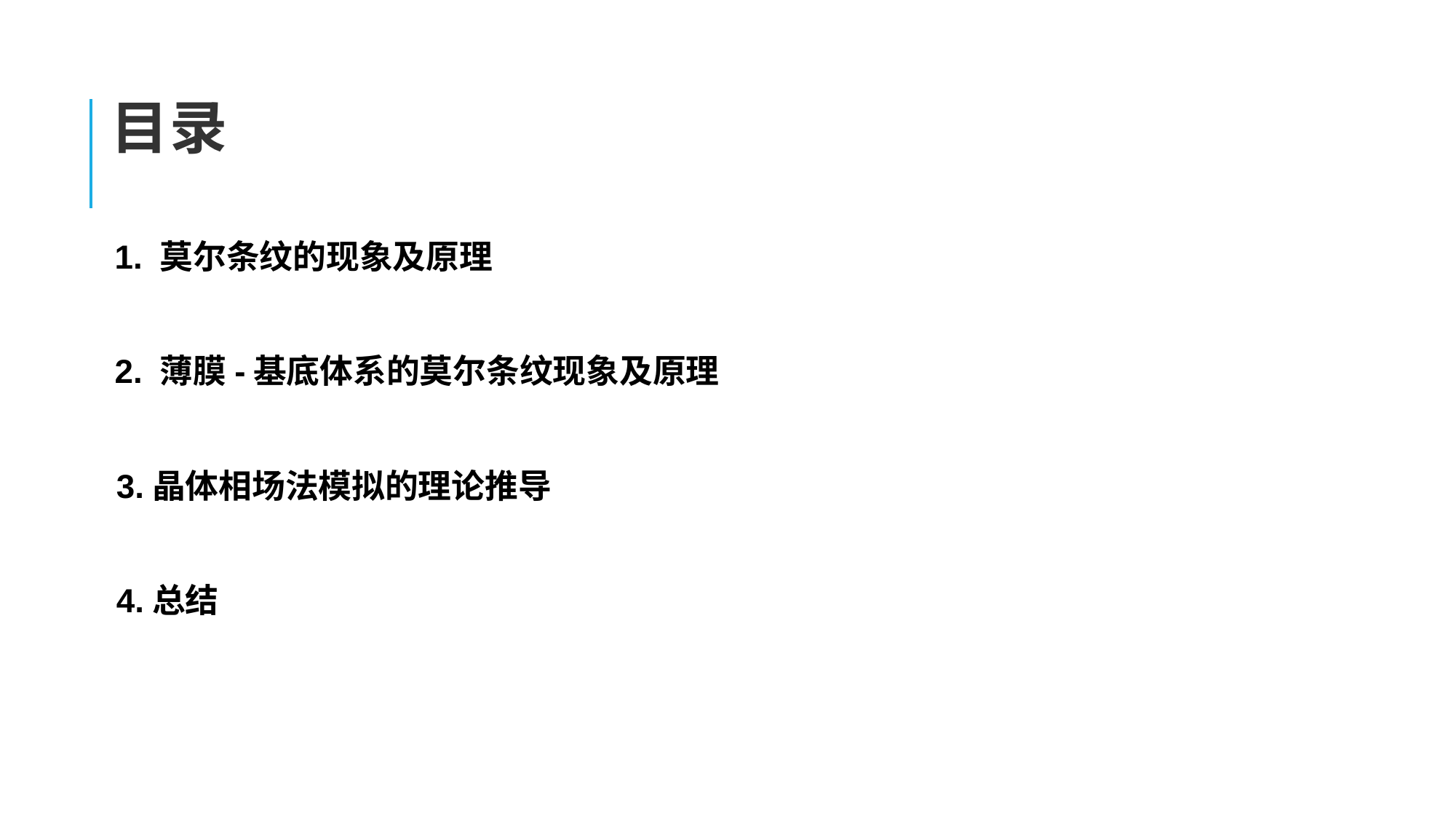

# 目录
 1. 莫尔条纹的现象及原理

 2. 薄膜-基底体系的莫尔条纹现象及原理

3.晶体相场法模拟的理论推导

4.总结